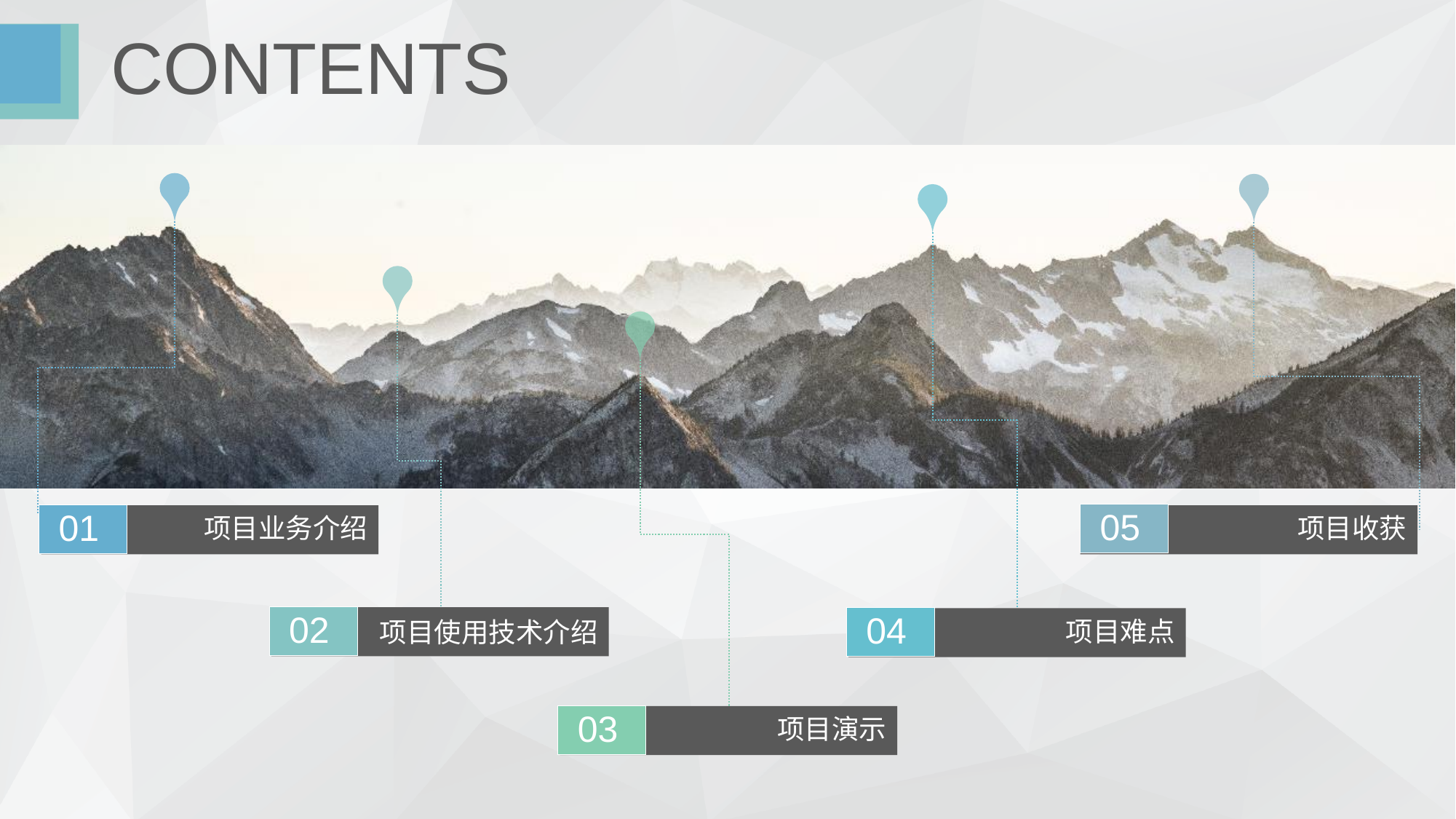

# CONTENTS
05
01
项目业务介绍
项目收获
02

项目使用技术介绍

04
项目难点
03
项目演示
2